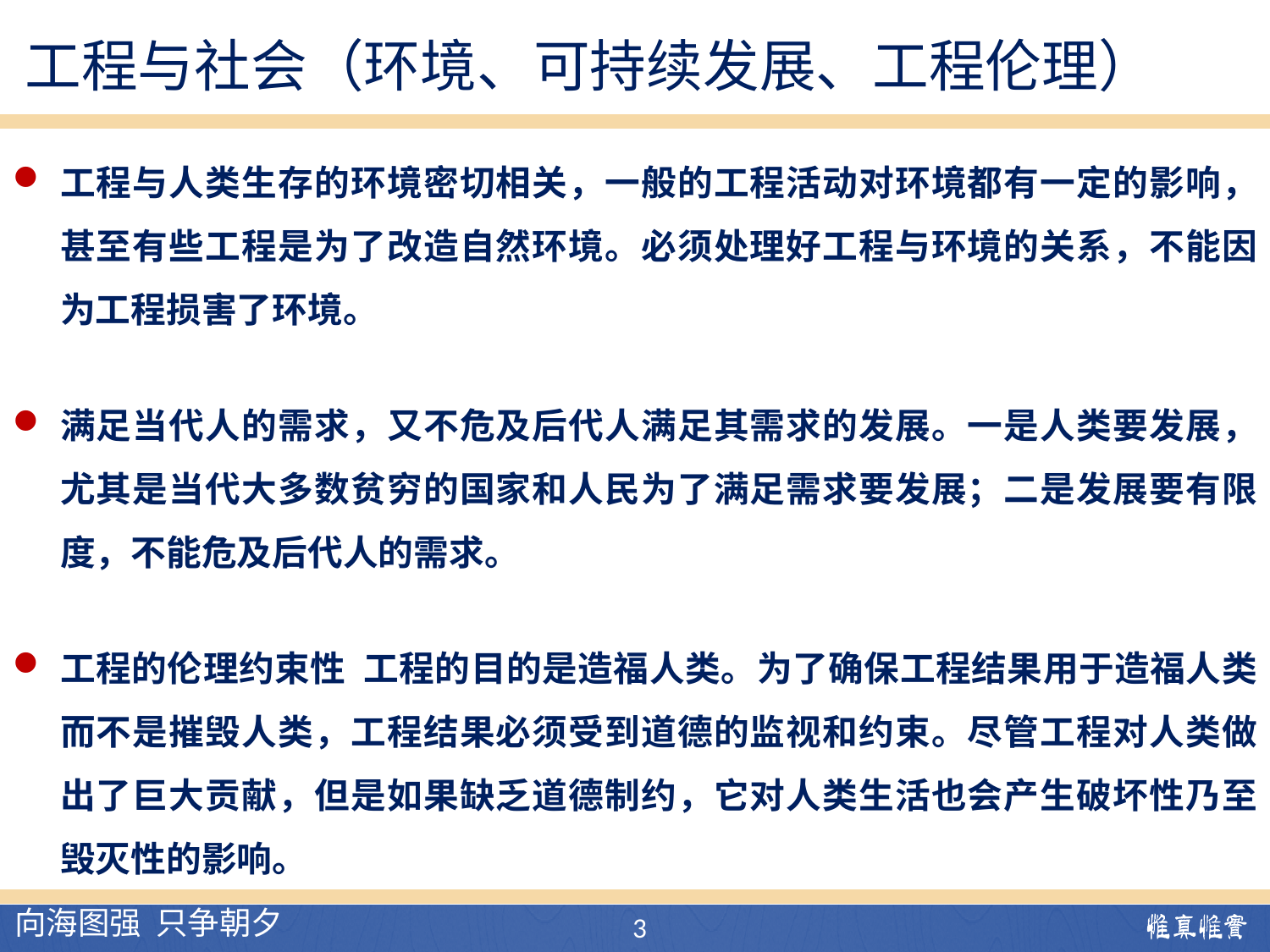

工程与社会（环境、可持续发展、工程伦理）
工程与人类生存的环境密切相关，一般的工程活动对环境都有一定的影响，甚至有些工程是为了改造自然环境。必须处理好工程与环境的关系，不能因为工程损害了环境。
满足当代人的需求，又不危及后代人满足其需求的发展。一是人类要发展，尤其是当代大多数贫穷的国家和人民为了满足需求要发展；二是发展要有限度，不能危及后代人的需求。
工程的伦理约束性  工程的目的是造福人类。为了确保工程结果用于造福人类而不是摧毁人类，工程结果必须受到道德的监视和约束。尽管工程对人类做出了巨大贡献，但是如果缺乏道德制约，它对人类生活也会产生破坏性乃至毁灭性的影响。
3